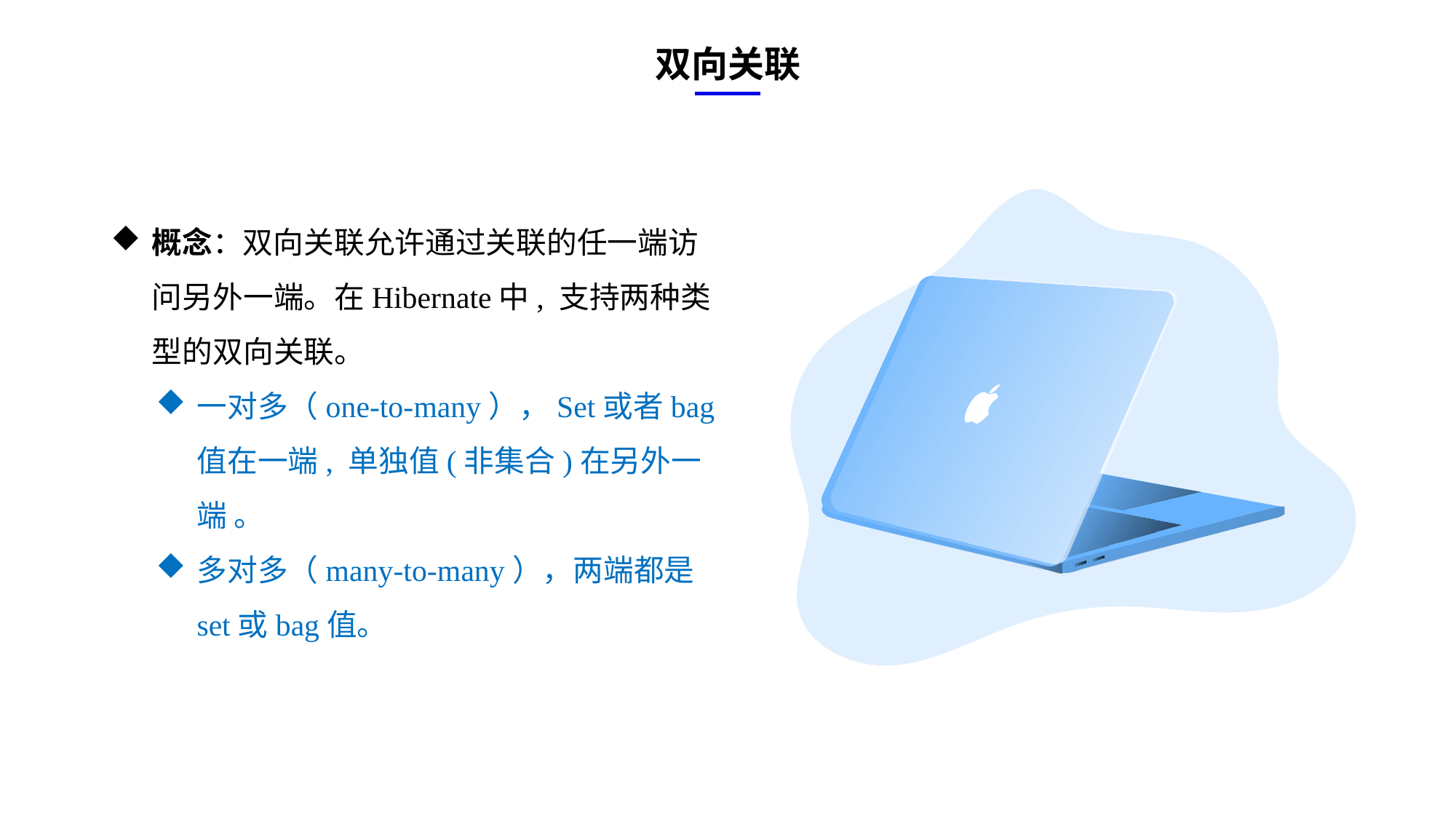

双向关联

e7d195523061f1c0ae0eb3eed39d2bcef4622b2499a05fe6567B54A876BEB457BD1EB8EBE9915191D1FA2E860D28D251AB291D9CBBDD28D4BD16020FD75D8281481517FC21E86E4C931520AFA1087E92E357E3DB373CA326F6F926B1A67F681E99E875FFD293B2C32B3919AE4D43F9436862A7DD54F9346DF3662D8AB7319030EF75D53FF682DE13
概念：双向关联允许通过关联的任一端访问另外一端。在Hibernate中, 支持两种类型的双向关联。
一对多（one-to-many），Set或者bag值在一端, 单独值(非集合)在另外一端 。
多对多（many-to-many），两端都是set或bag值。